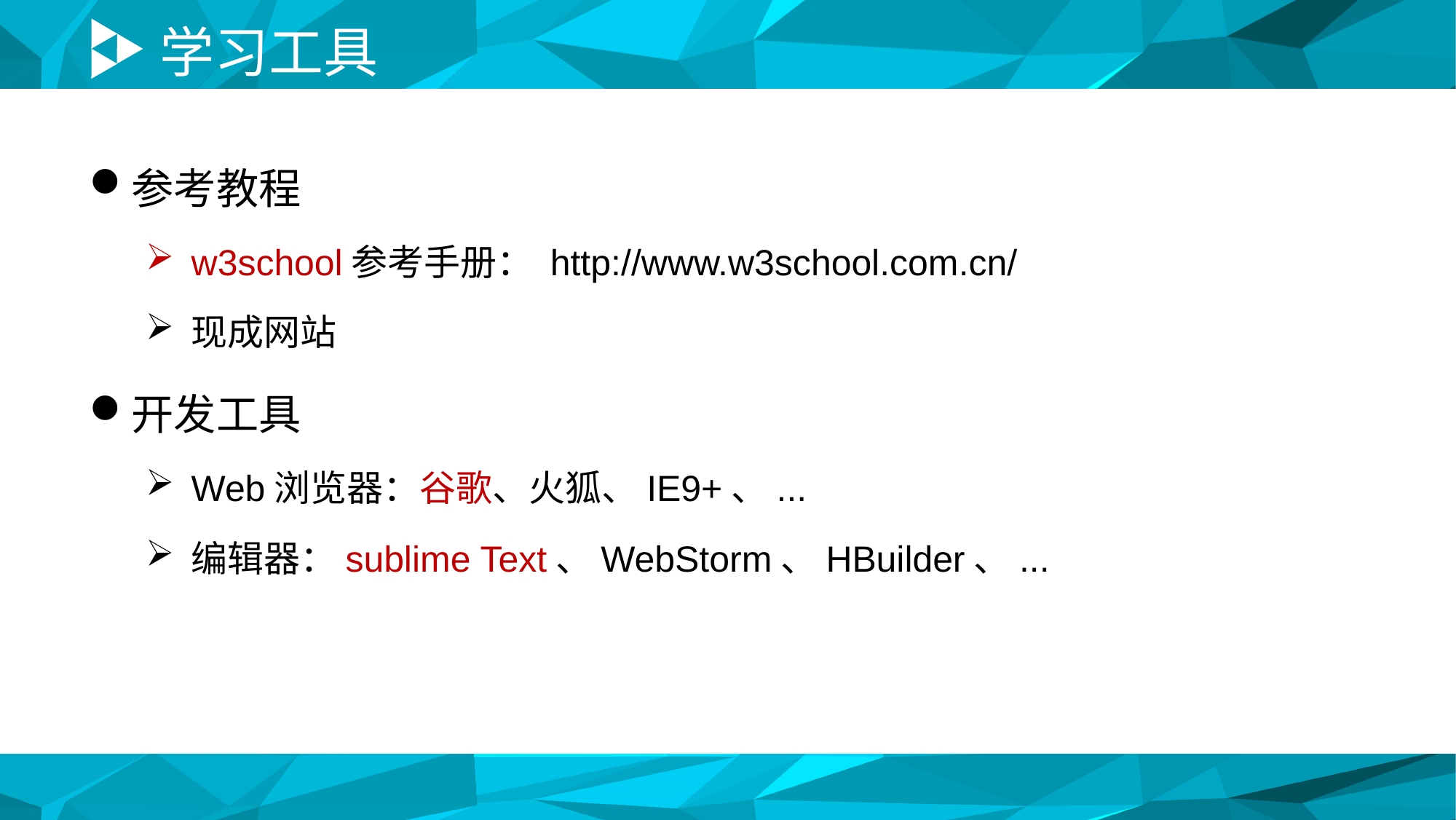

# 学习工具
参考教程
w3school参考手册： http://www.w3school.com.cn/
现成网站
开发工具
Web浏览器：谷歌、火狐、IE9+、...
编辑器：sublime Text、WebStorm、HBuilder、...